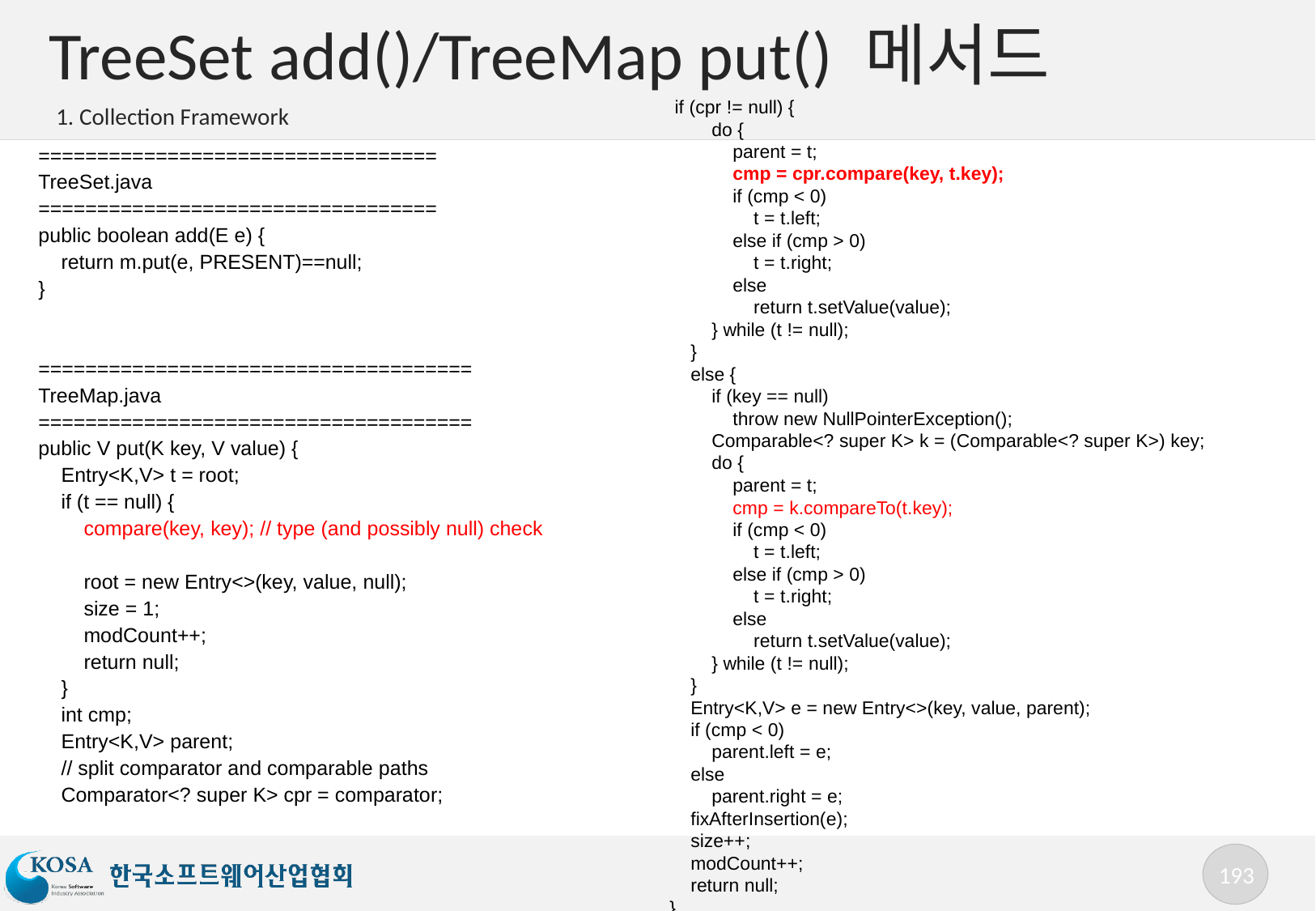

# TreeSet add()/TreeMap put() 메서드
 if (cpr != null) {
        do {
            parent = t;
            cmp = cpr.compare(key, t.key);
            if (cmp < 0)
                t = t.left;
            else if (cmp > 0)
                t = t.right;
            else
                return t.setValue(value);
        } while (t != null);
    }
    else {
        if (key == null)
            throw new NullPointerException();
        Comparable<? super K> k = (Comparable<? super K>) key;
        do {
            parent = t;
            cmp = k.compareTo(t.key);
            if (cmp < 0)
                t = t.left;
            else if (cmp > 0)
                t = t.right;
            else
                return t.setValue(value);
        } while (t != null);
    }
    Entry<K,V> e = new Entry<>(key, value, parent);
    if (cmp < 0)
        parent.left = e;
    else
        parent.right = e;
    fixAfterInsertion(e);
    size++;
    modCount++;
    return null;
}
1. Collection Framework
==================================
TreeSet.java
==================================
public boolean add(E e) {
    return m.put(e, PRESENT)==null;
}

=====================================
TreeMap.java
=====================================
public V put(K key, V value) {
    Entry<K,V> t = root;
    if (t == null) {
        compare(key, key); // type (and possibly null) check

        root = new Entry<>(key, value, null);
        size = 1;
        modCount++;
        return null;
    }
    int cmp;
    Entry<K,V> parent;
    // split comparator and comparable paths
    Comparator<? super K> cpr = comparator;